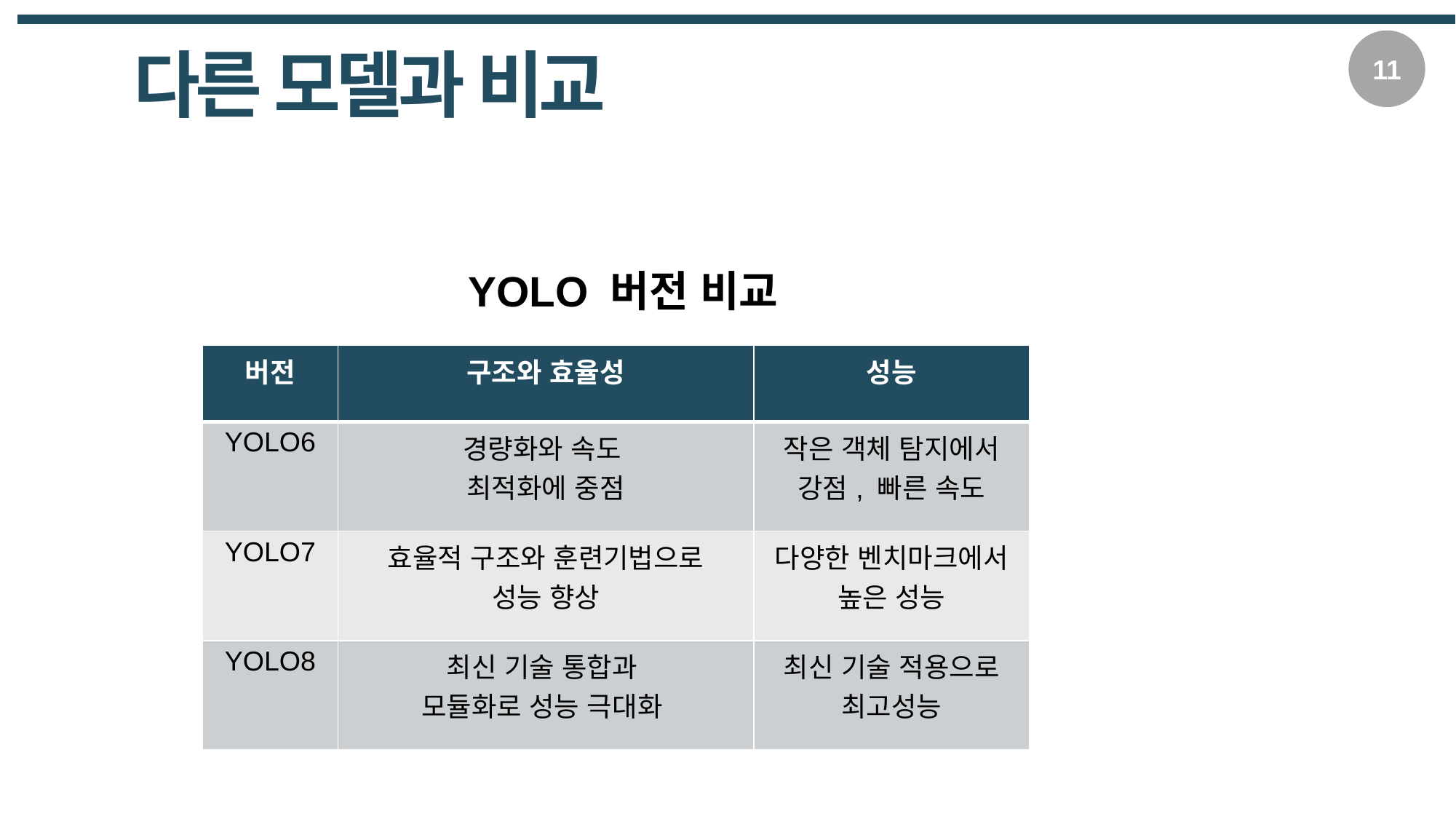

11
다른 모델과 비교
YOLO 버전 비교
| 버전 | 구조와 효율성 | 성능 |
| --- | --- | --- |
| YOLO6 | 경량화와 속도 최적화에 중점 | 작은 객체 탐지에서 강점, 빠른 속도 |
| YOLO7 | 효율적 구조와 훈련기법으로 성능 향상 | 다양한 벤치마크에서 높은 성능 |
| YOLO8 | 최신 기술 통합과 모듈화로 성능 극대화 | 최신 기술 적용으로 최고성능 |